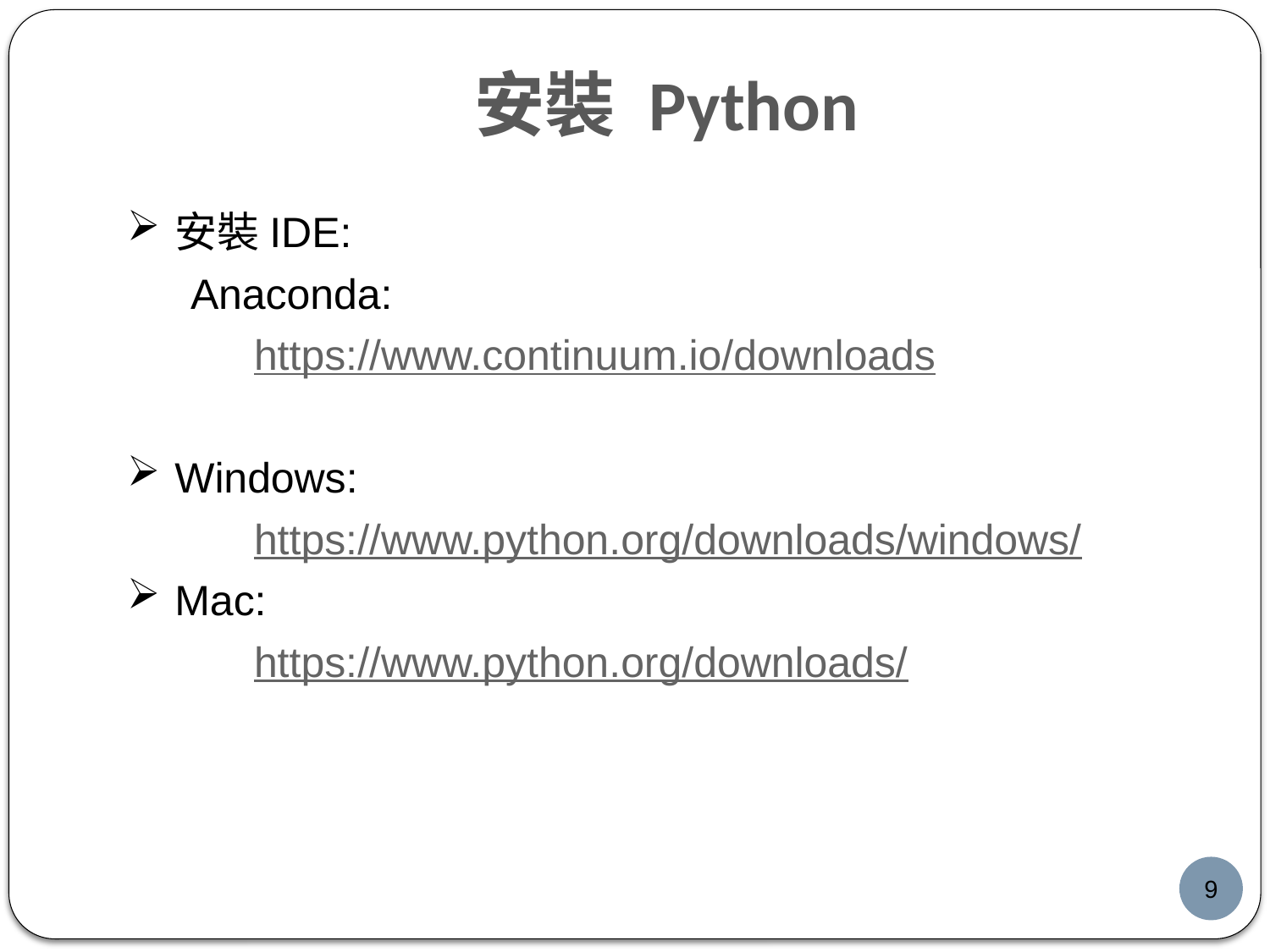

# 安裝 Python
安裝IDE:
Anaconda:
https://www.continuum.io/downloads

Windows:
	https://www.python.org/downloads/windows/
Mac:
https://www.python.org/downloads/

9